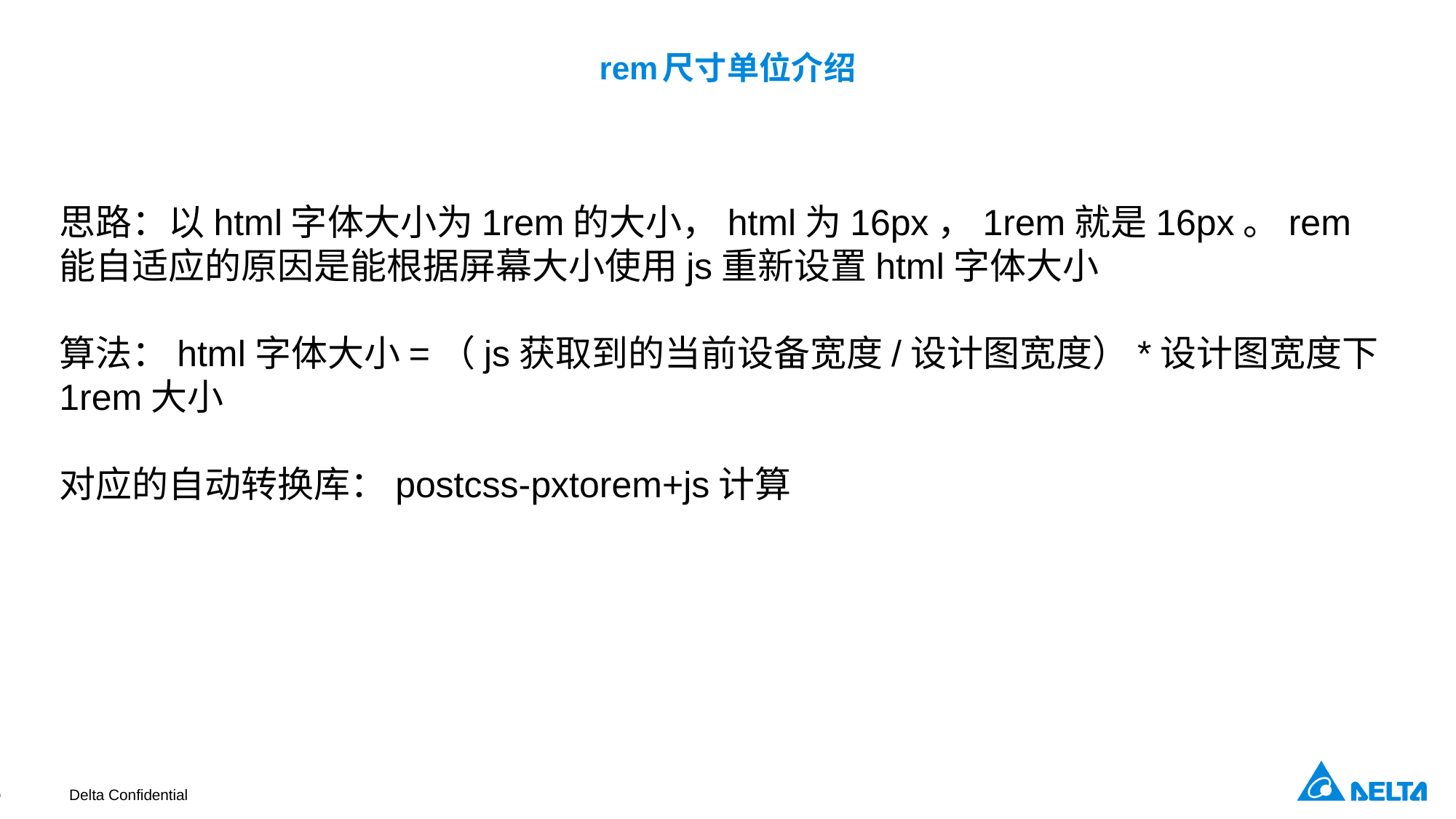

# rem尺寸单位介绍
思路：以html字体大小为1rem的大小，html为16px，1rem就是16px。rem能自适应的原因是能根据屏幕大小使用js重新设置html字体大小

算法：html字体大小=（js获取到的当前设备宽度/设计图宽度）*设计图宽度下1rem大小

对应的自动转换库：postcss-pxtorem+js计算